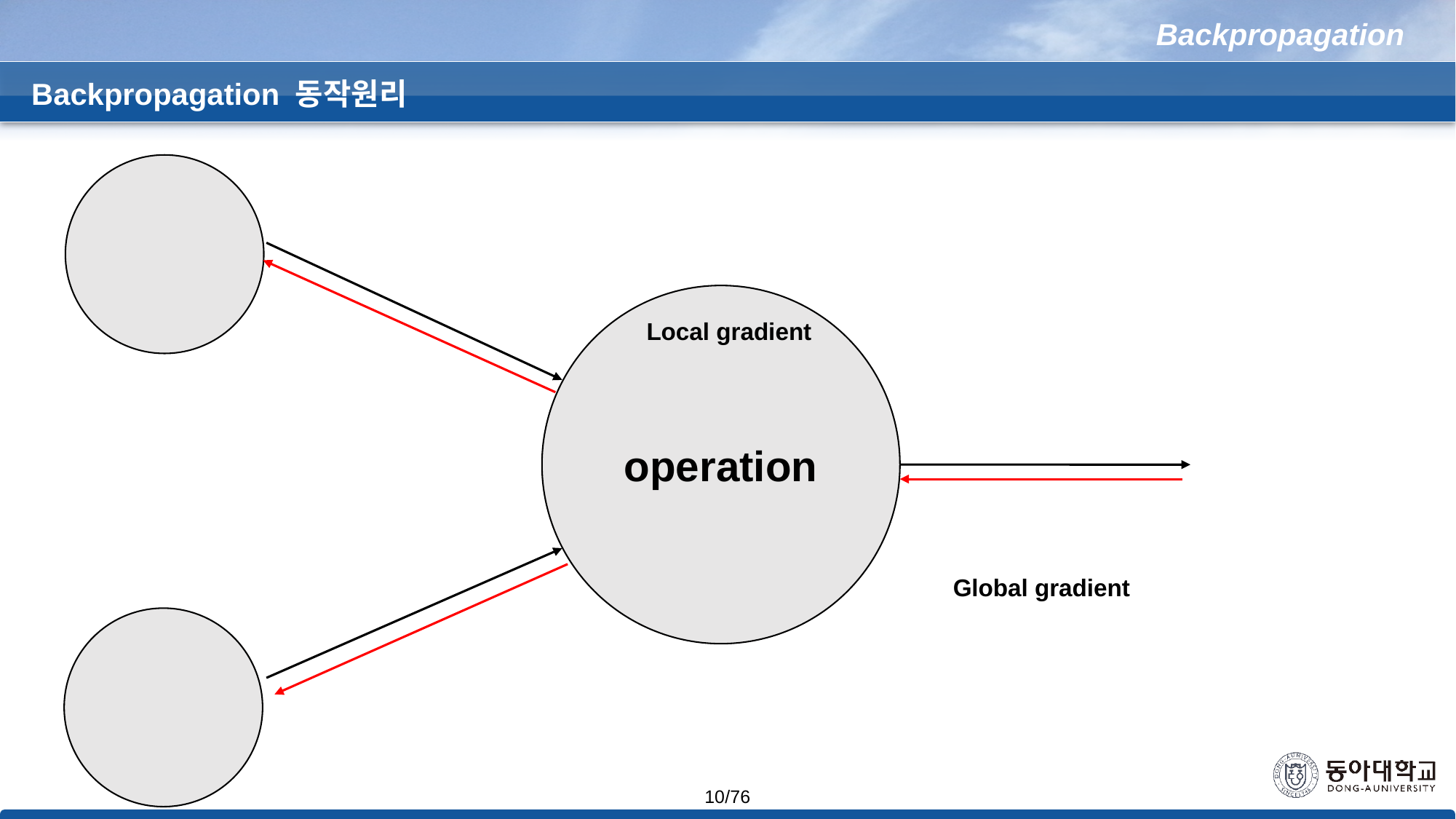

Backpropagation
Backpropagation 동작원리

operation
Local gradient
Global gradient